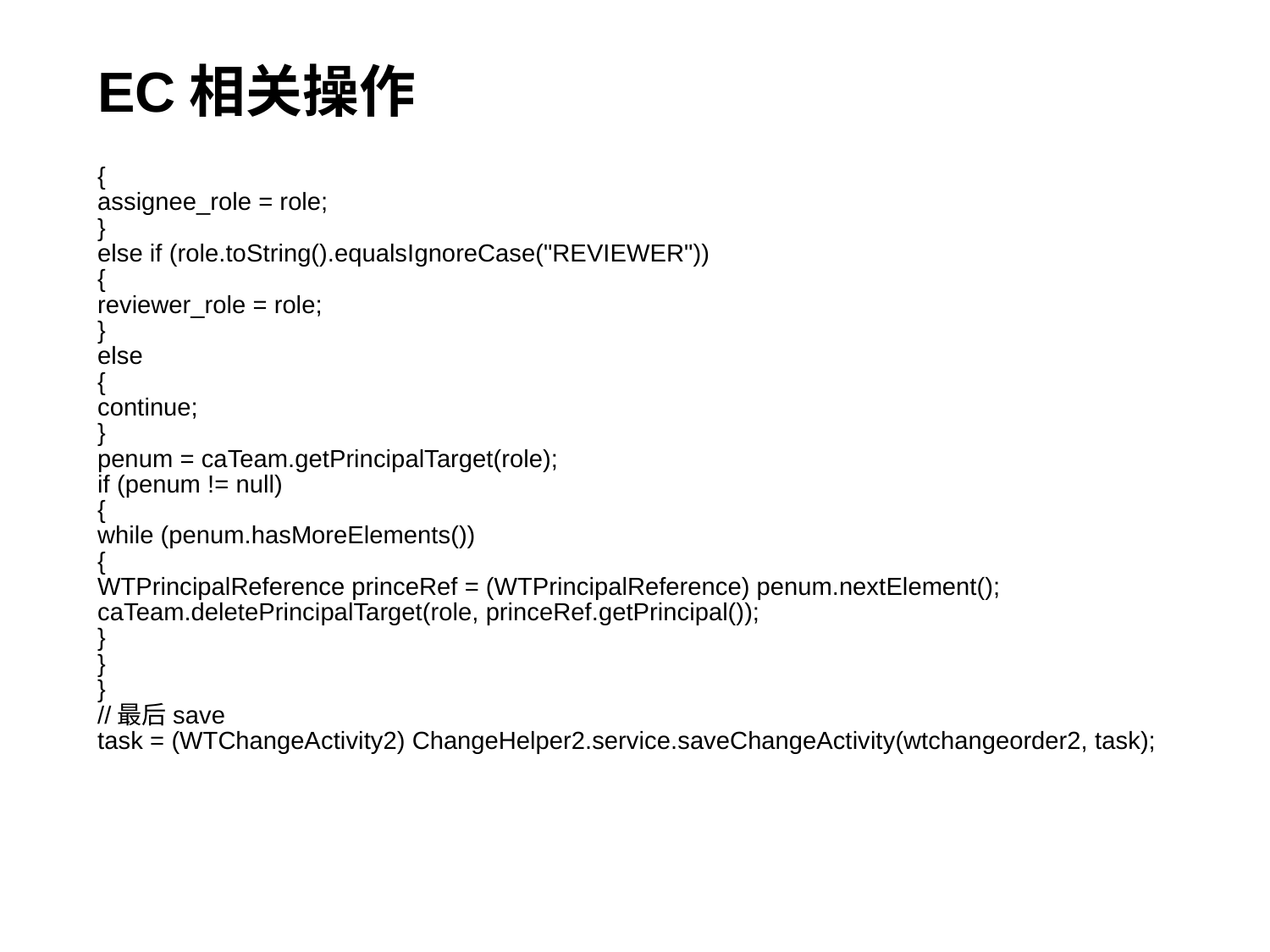

# EC相关操作
{
assignee_role = role;
}
else if (role.toString().equalsIgnoreCase("REVIEWER"))
{
reviewer_role = role;
}
else
{
continue;
}
penum = caTeam.getPrincipalTarget(role);
if (penum != null)
{
while (penum.hasMoreElements())
{
WTPrincipalReference princeRef = (WTPrincipalReference) penum.nextElement();
caTeam.deletePrincipalTarget(role, princeRef.getPrincipal());
}
}
}
//最后save
task = (WTChangeActivity2) ChangeHelper2.service.saveChangeActivity(wtchangeorder2, task);